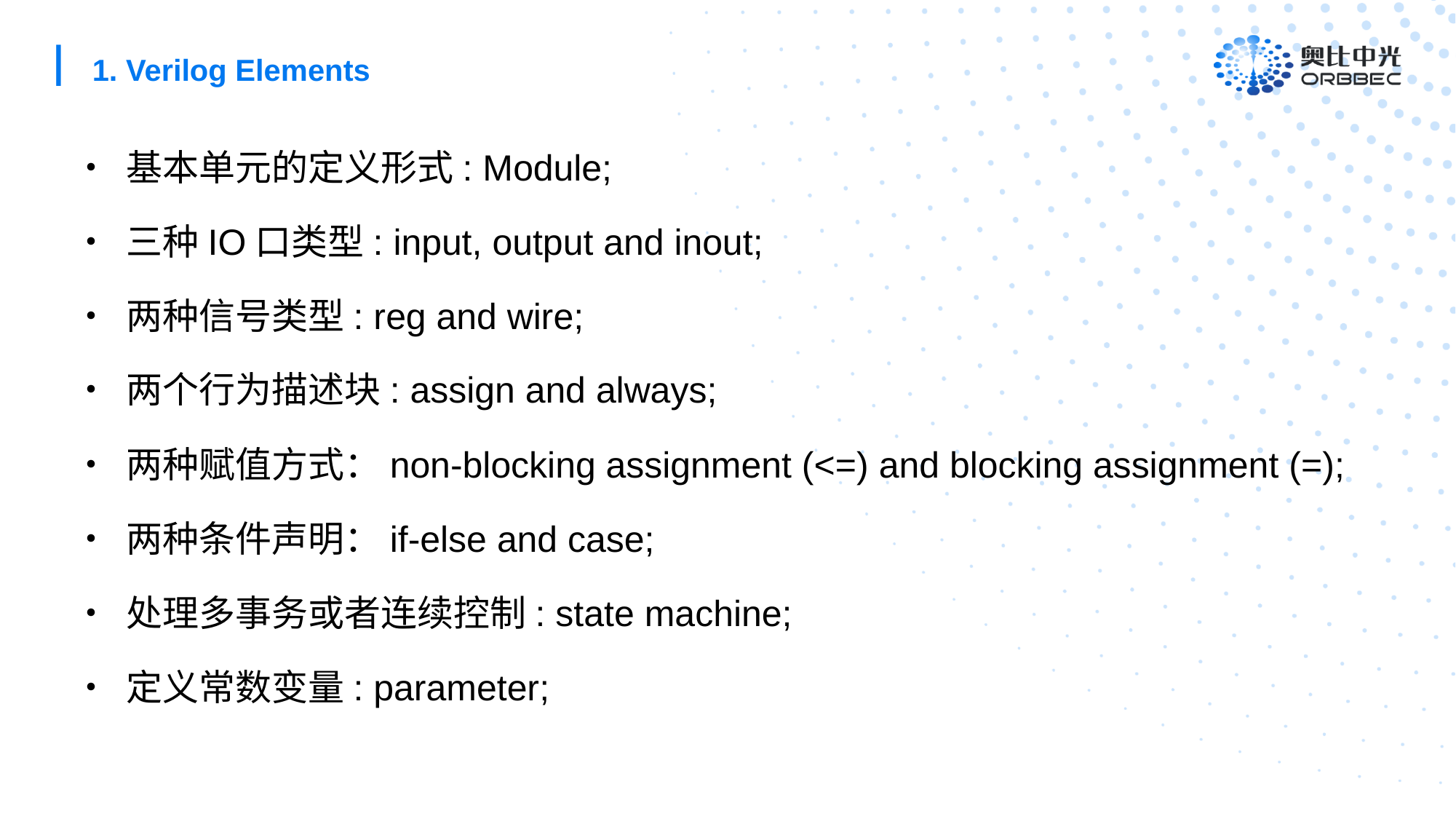

1. Verilog Elements
• 基本单元的定义形式: Module;
• 三种IO口类型: input, output and inout;
• 两种信号类型: reg and wire;
• 两个行为描述块: assign and always;
• 两种赋值方式：non-blocking assignment (<=) and blocking assignment (=);
• 两种条件声明：if-else and case;
• 处理多事务或者连续控制: state machine;
• 定义常数变量: parameter;

4